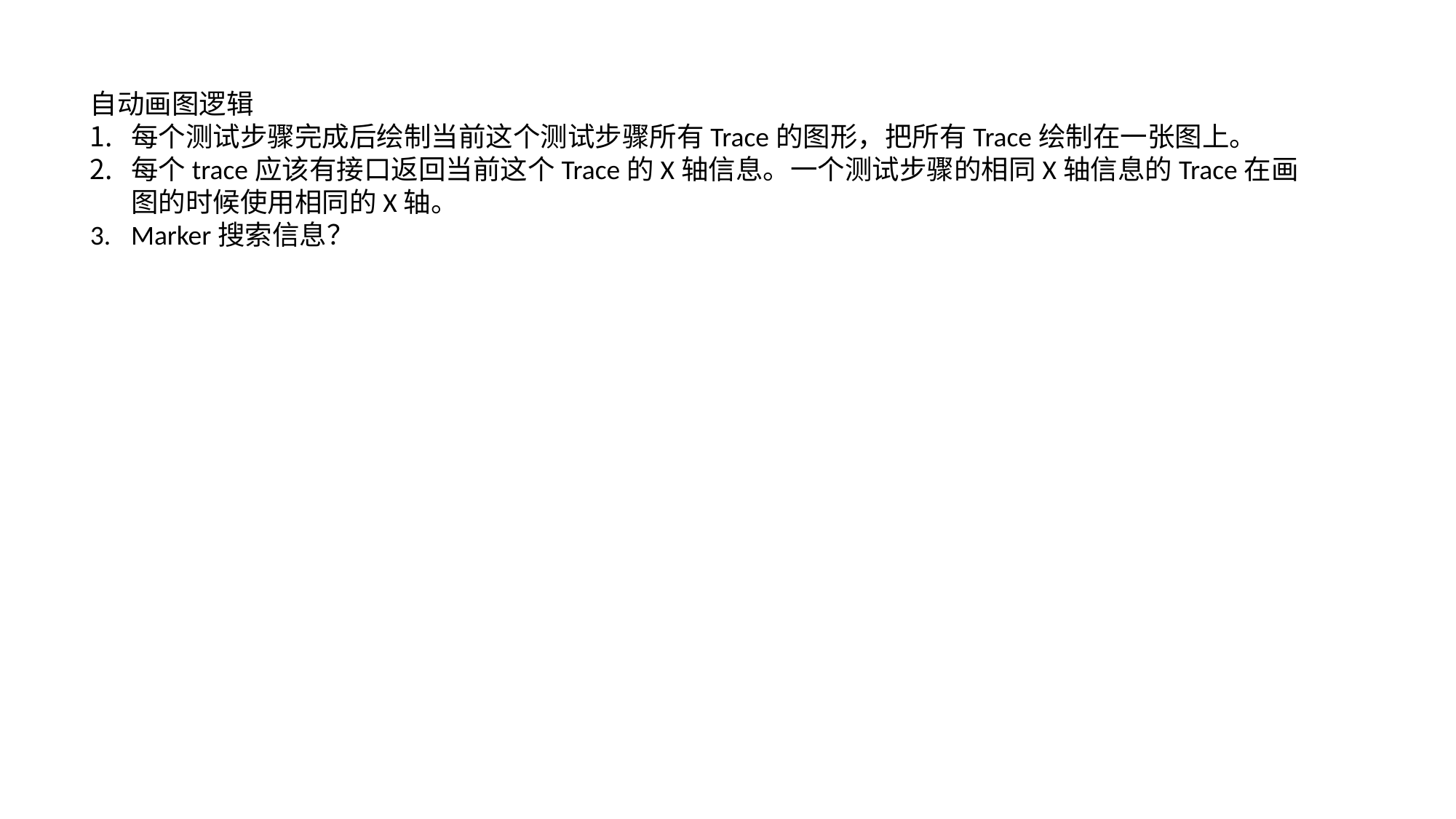

自动画图逻辑
每个测试步骤完成后绘制当前这个测试步骤所有Trace的图形，把所有Trace绘制在一张图上。
每个trace应该有接口返回当前这个Trace的X轴信息。一个测试步骤的相同X轴信息的Trace在画图的时候使用相同的X轴。
Marker搜索信息？